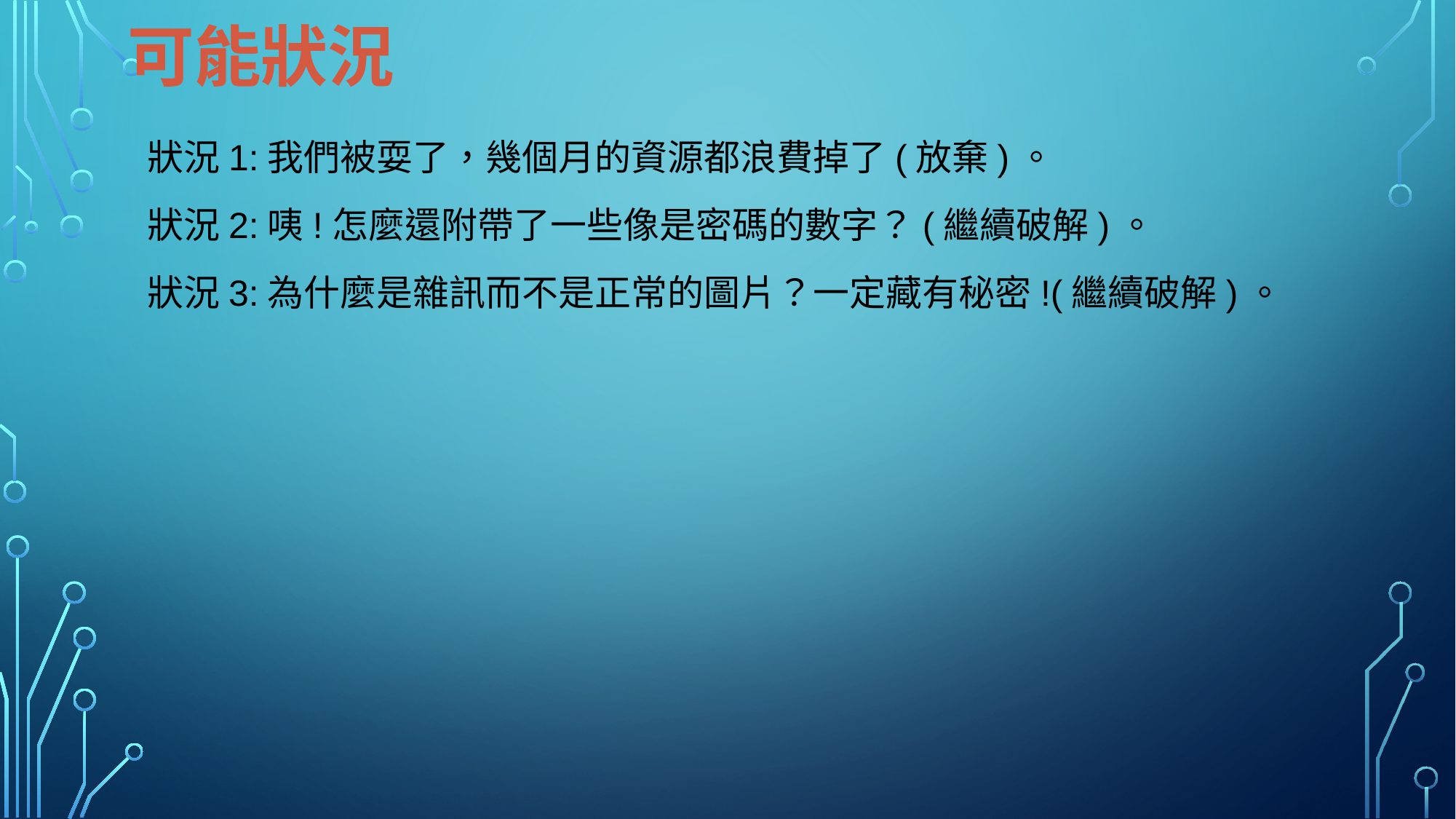

# 可能狀況
狀況1:我們被耍了，幾個月的資源都浪費掉了(放棄)。
狀況2:咦!怎麼還附帶了一些像是密碼的數字？(繼續破解)。
狀況3:為什麼是雜訊而不是正常的圖片？一定藏有秘密!(繼續破解)。